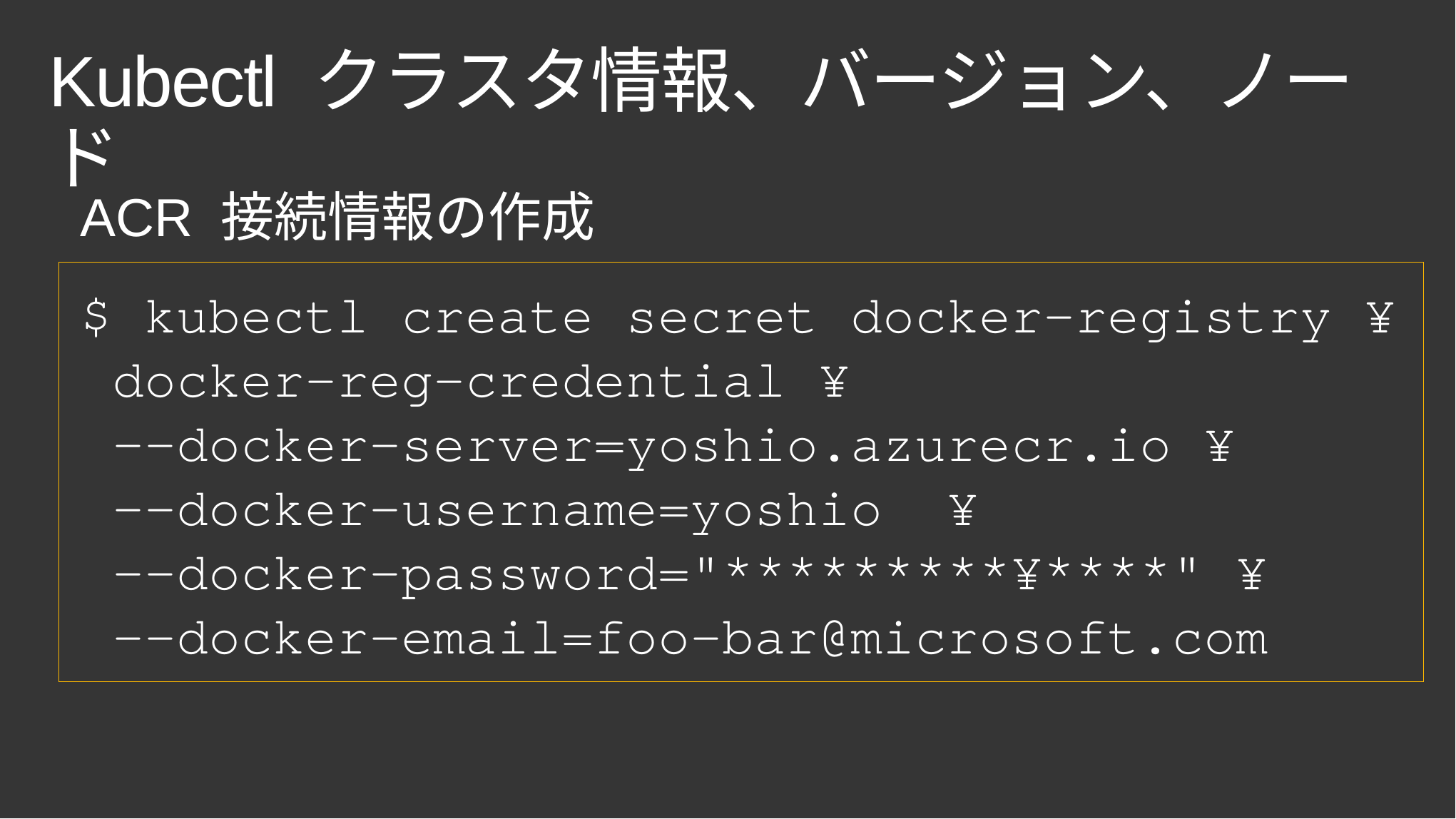

# Kubectl クラスタ情報、バージョン、ノード
ACR 接続情報の作成
$ kubectl create secret docker-registry ¥
 docker-reg-credential ¥
 --docker-server=yoshio.azurecr.io ¥
 --docker-username=yoshio  ¥
 --docker-password="*********¥****" ¥
 --docker-email=foo-bar@microsoft.com